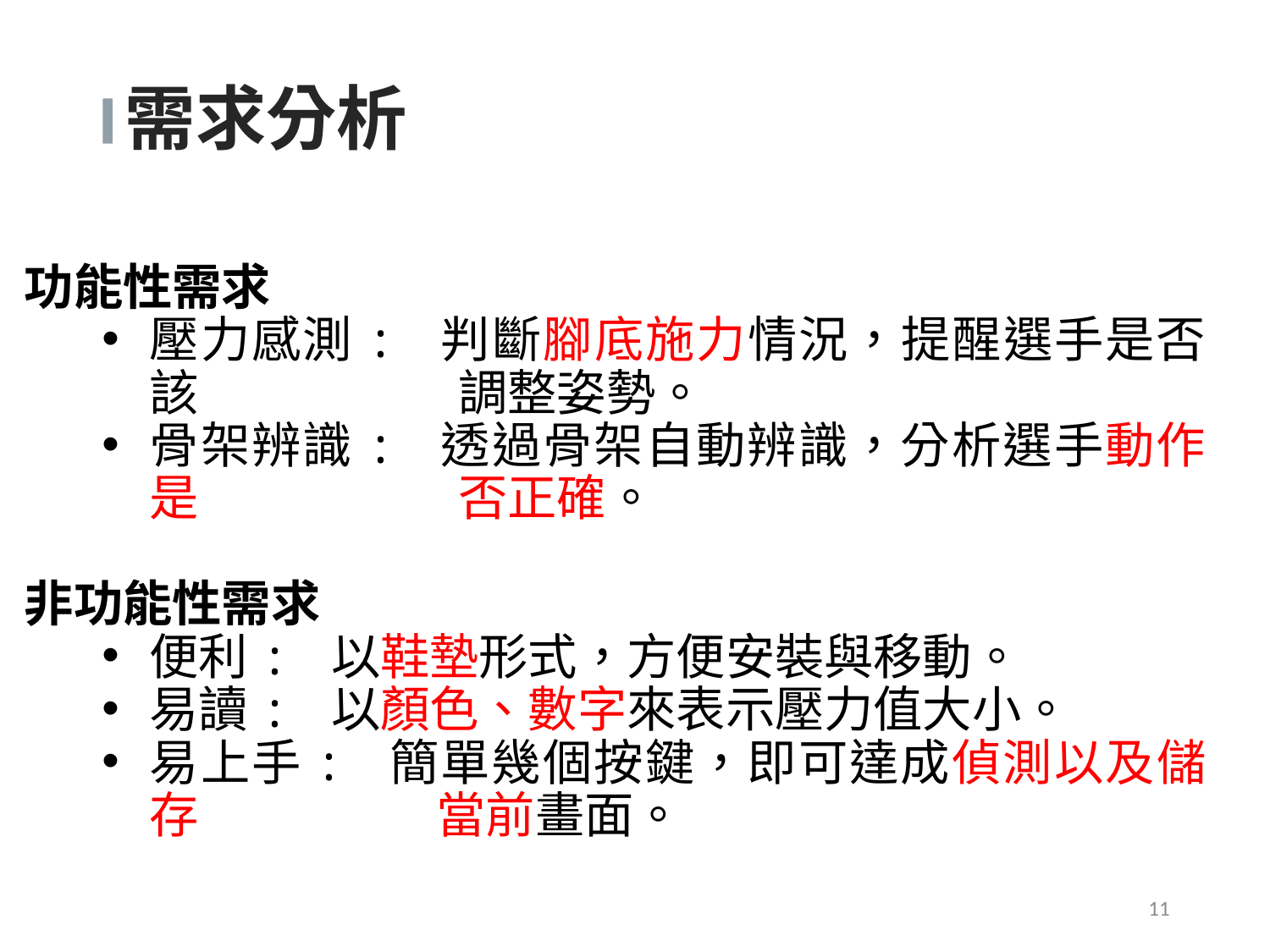

需求分析

功能性需求
壓力感測: 判斷腳底施力情況，提醒選手是否該		     調整姿勢。
骨架辨識: 透過骨架自動辨識，分析選手動作是		     否正確。

非功能性需求
便利: 以鞋墊形式，方便安裝與移動。
易讀: 以顏色、數字來表示壓力值大小。
易上手: 簡單幾個按鍵，即可達成偵測以及儲存		   當前畫面。
11